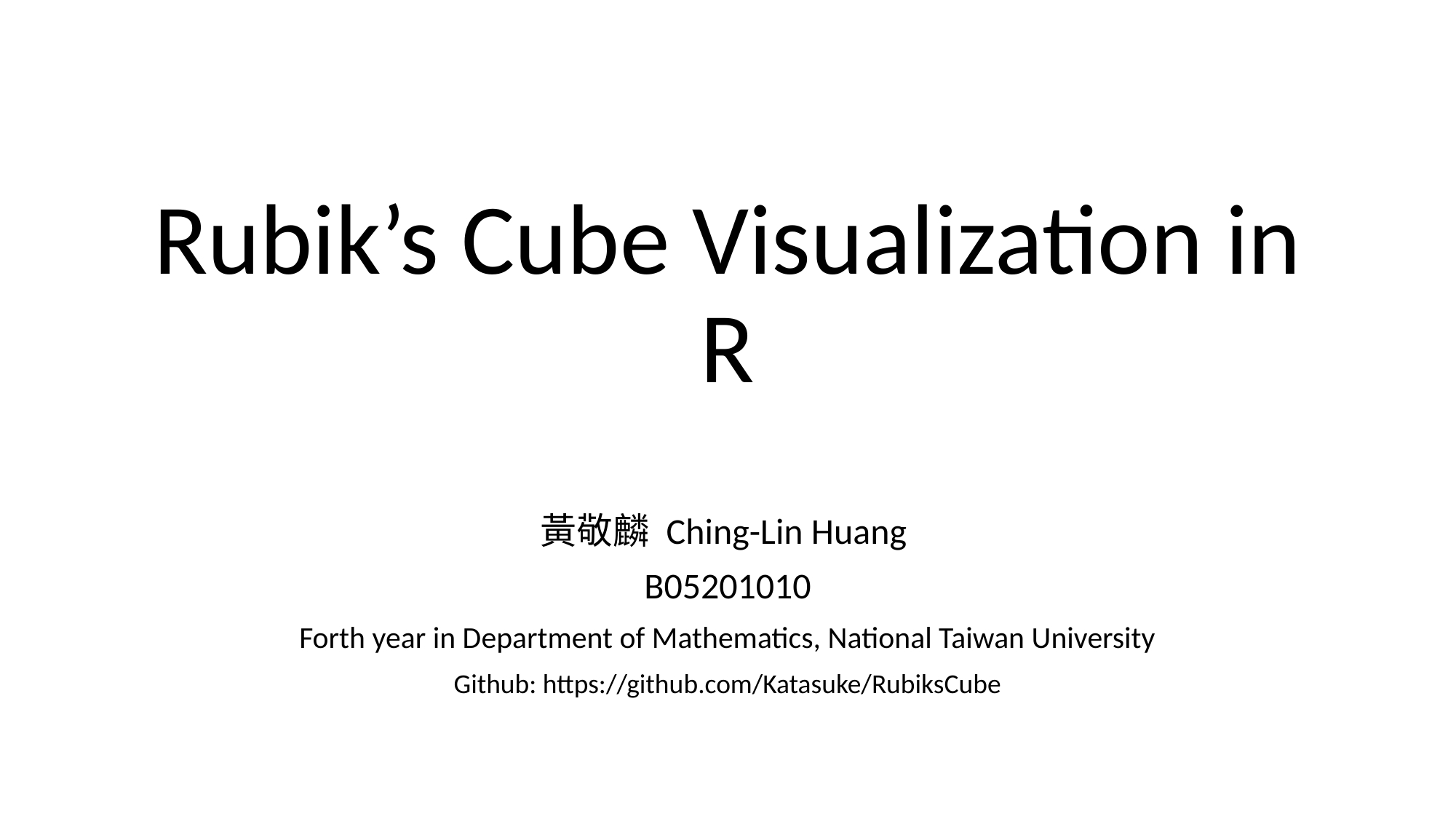

# Rubik’s Cube Visualization in R
黃敬麟 Ching-Lin Huang
B05201010
Forth year in Department of Mathematics, National Taiwan University
Github: https://github.com/Katasuke/RubiksCube